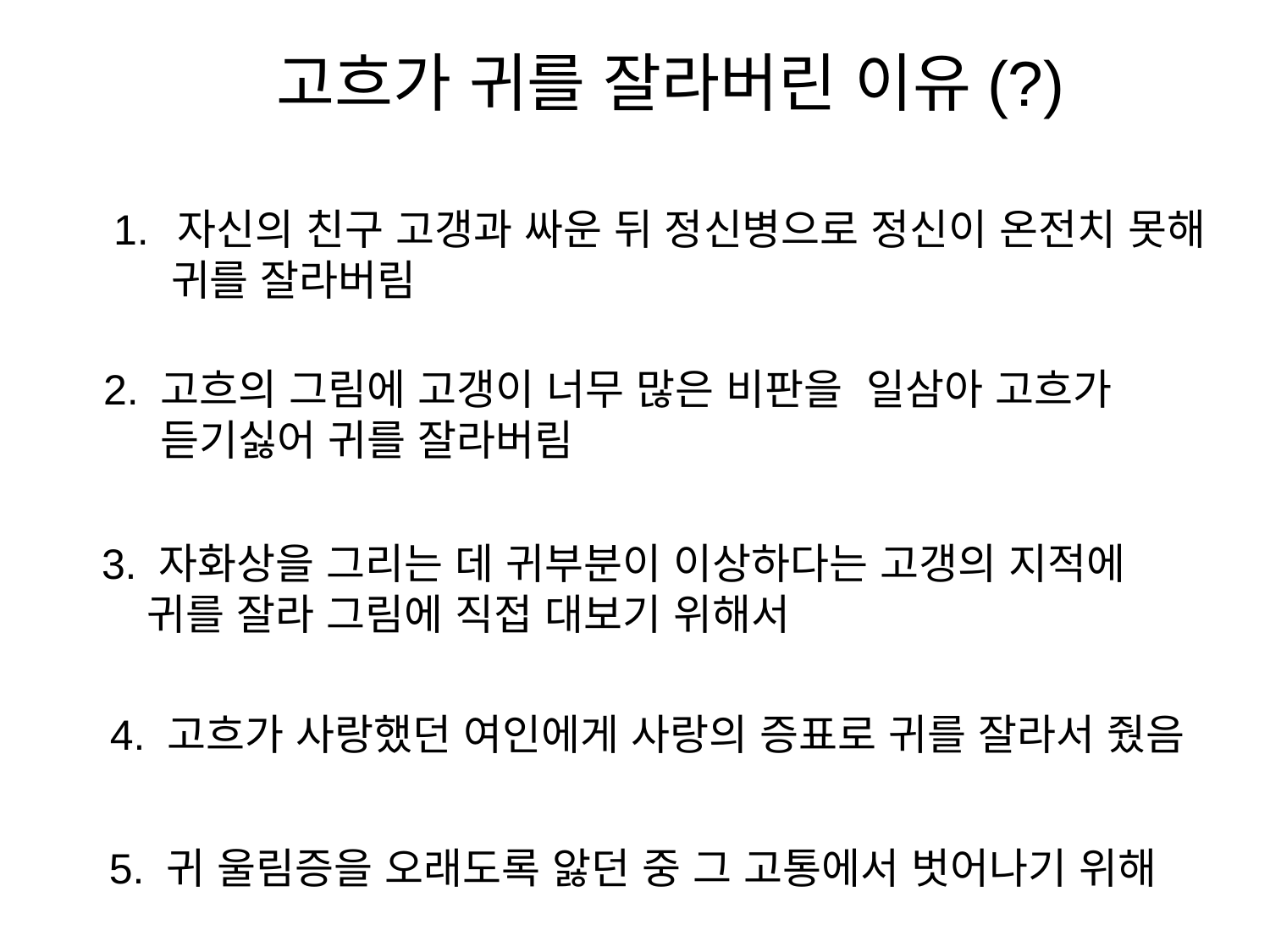

고흐가 귀를 잘라버린 이유(?)
자신의 친구 고갱과 싸운 뒤 정신병으로 정신이 온전치 못해
    귀를 잘라버림
2. 고흐의 그림에 고갱이 너무 많은 비판을  일삼아 고흐가
    듣기싫어 귀를 잘라버림
3. 자화상을 그리는 데 귀부분이 이상하다는 고갱의 지적에
   귀를 잘라 그림에 직접 대보기 위해서
4. 고흐가 사랑했던 여인에게 사랑의 증표로 귀를 잘라서 줬음
5. 귀 울림증을 오래도록 앓던 중 그 고통에서 벗어나기 위해